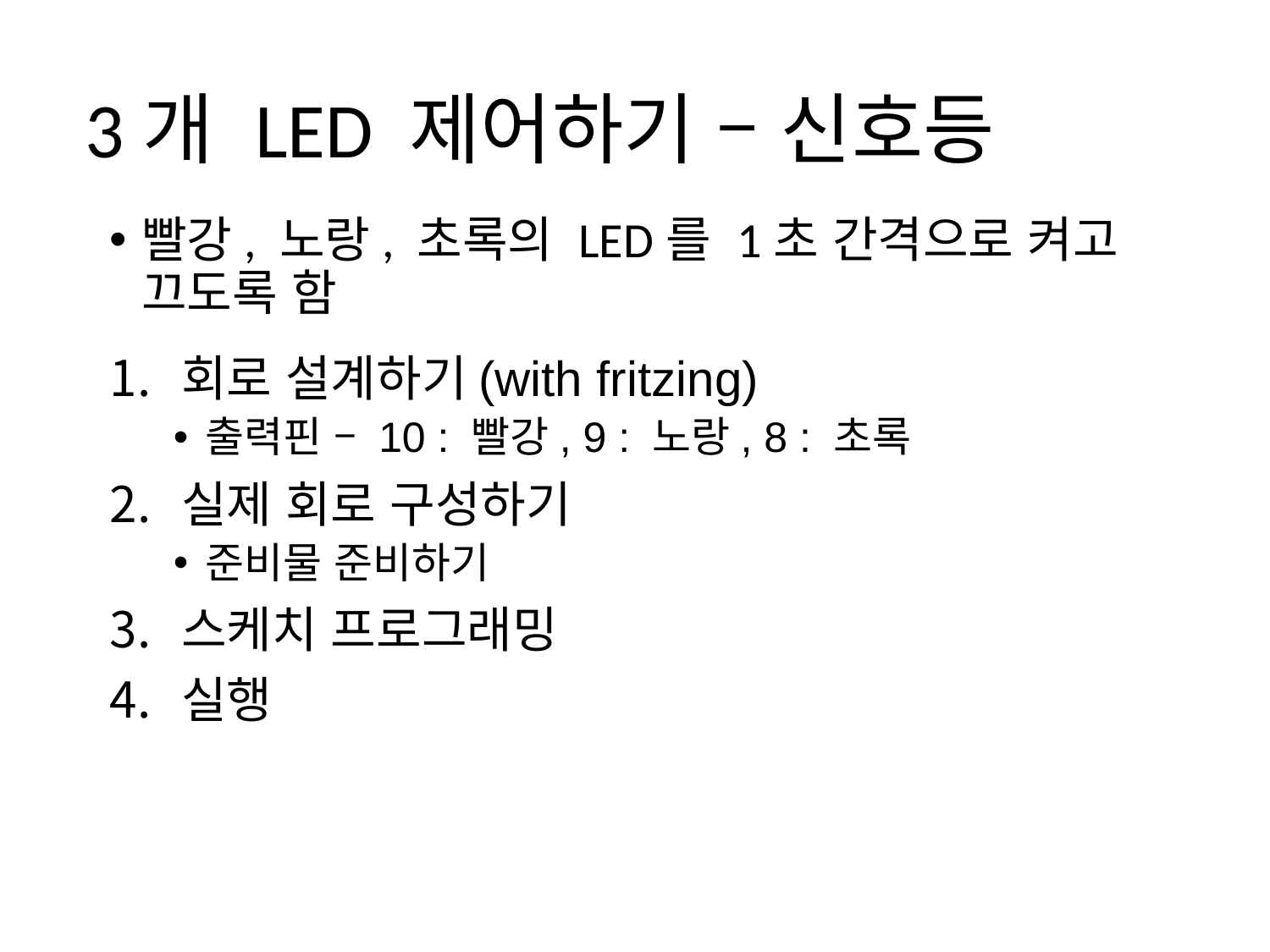

# 3개 LED 제어하기 – 신호등
빨강, 노랑, 초록의 LED를 1초 간격으로 켜고 끄도록 함
회로 설계하기(with fritzing)
출력핀 – 10 : 빨강, 9 : 노랑, 8 : 초록
실제 회로 구성하기
준비물 준비하기
스케치 프로그래밍
실행